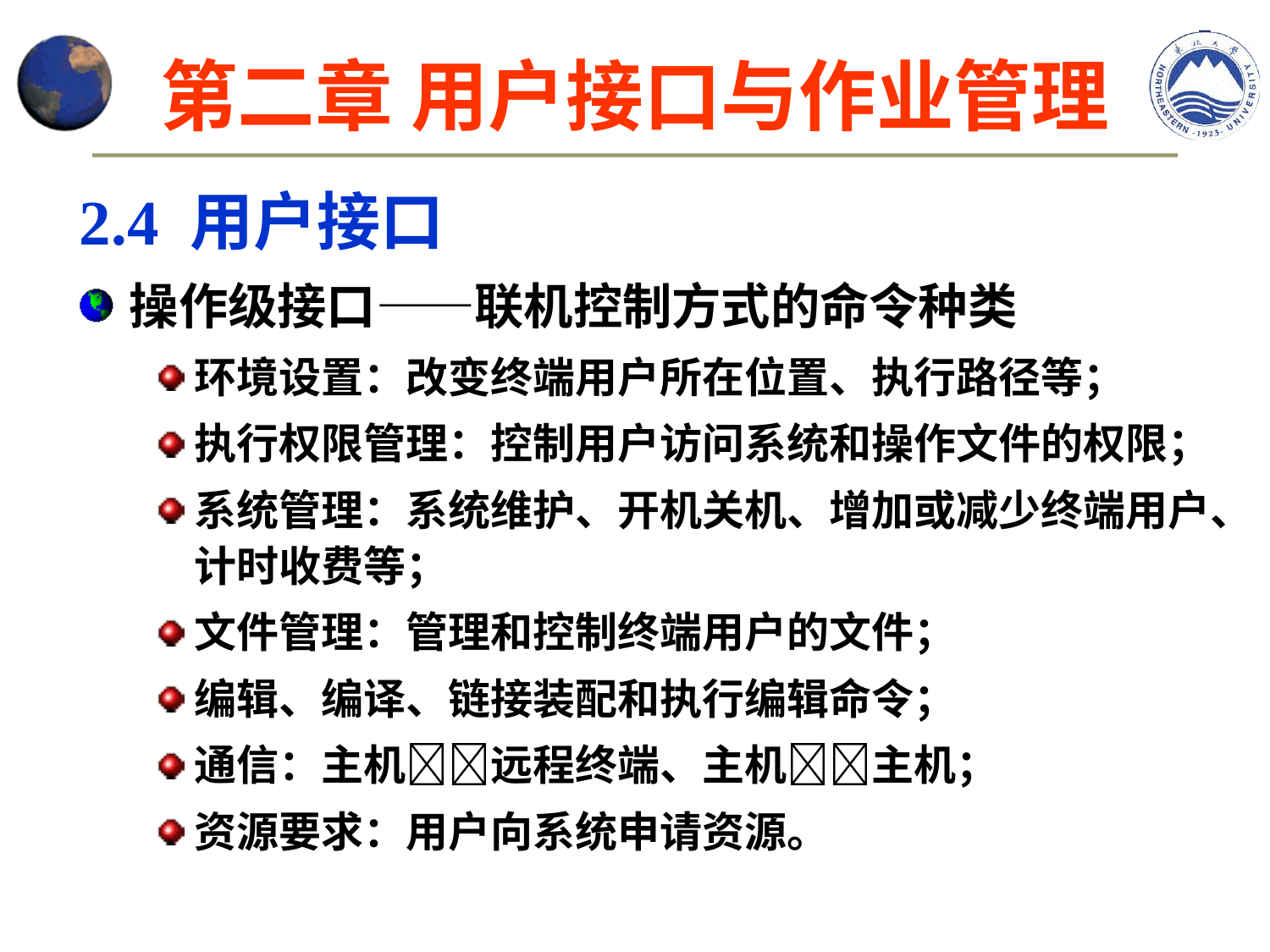

# 第二章 用户接口与作业管理
2.4 用户接口
操作级接口——联机控制方式的命令种类
环境设置：改变终端用户所在位置、执行路径等；
执行权限管理：控制用户访问系统和操作文件的权限；
系统管理：系统维护、开机关机、增加或减少终端用户、计时收费等；
文件管理：管理和控制终端用户的文件；
编辑、编译、链接装配和执行编辑命令；
通信：主机⇐⇒远程终端、主机⇐⇒主机；
资源要求：用户向系统申请资源。